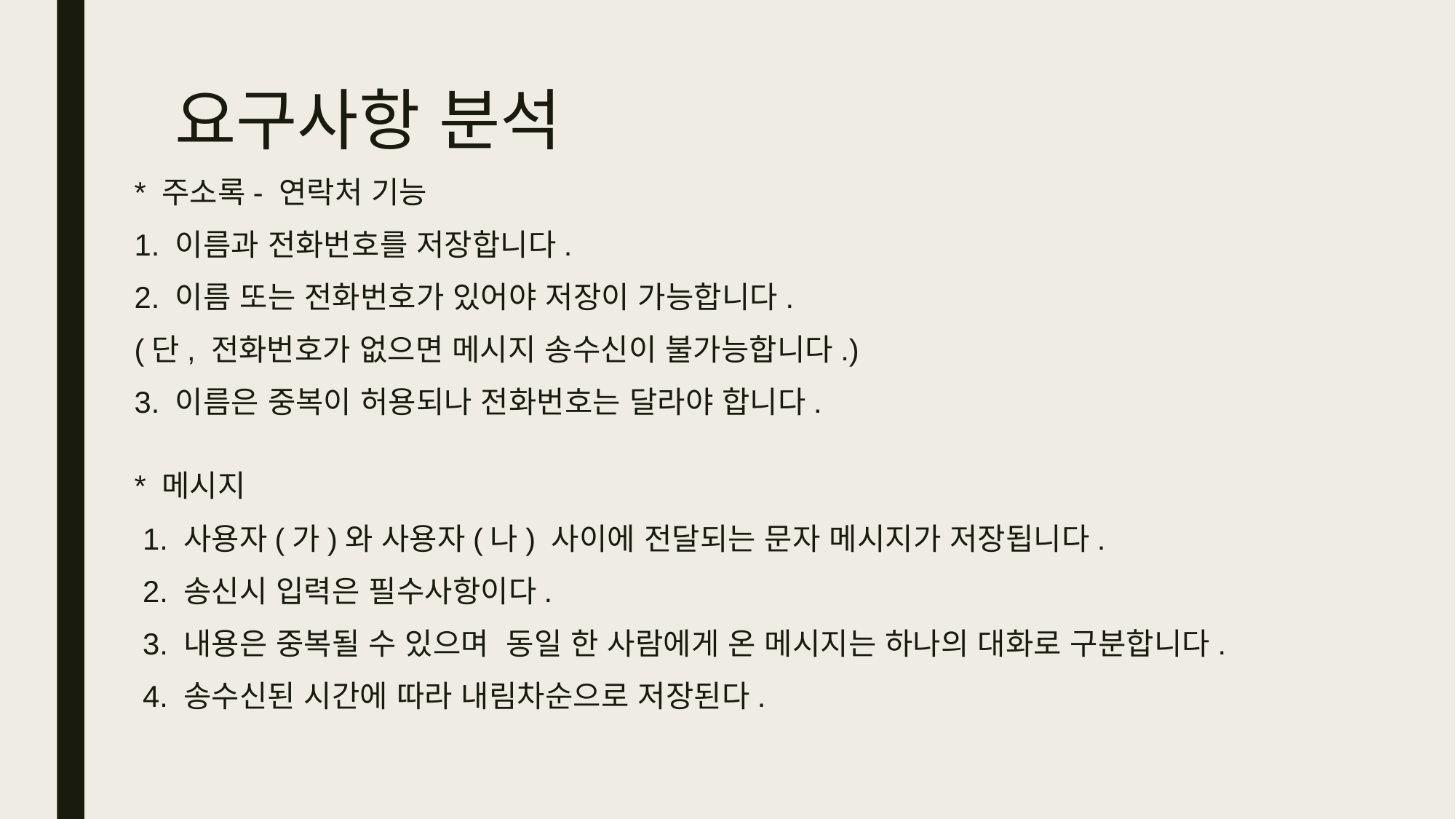

# 요구사항 분석
* 주소록- 연락처 기능
1. 이름과 전화번호를 저장합니다.
2. 이름 또는 전화번호가 있어야 저장이 가능합니다.
(단, 전화번호가 없으면 메시지 송수신이 불가능합니다.)
3. 이름은 중복이 허용되나 전화번호는 달라야 합니다.
* 메시지
 1. 사용자(가)와 사용자(나) 사이에 전달되는 문자 메시지가 저장됩니다.
 2. 송신시 입력은 필수사항이다.
 3. 내용은 중복될 수 있으며  동일 한 사람에게 온 메시지는 하나의 대화로 구분합니다.
 4. 송수신된 시간에 따라 내림차순으로 저장된다.